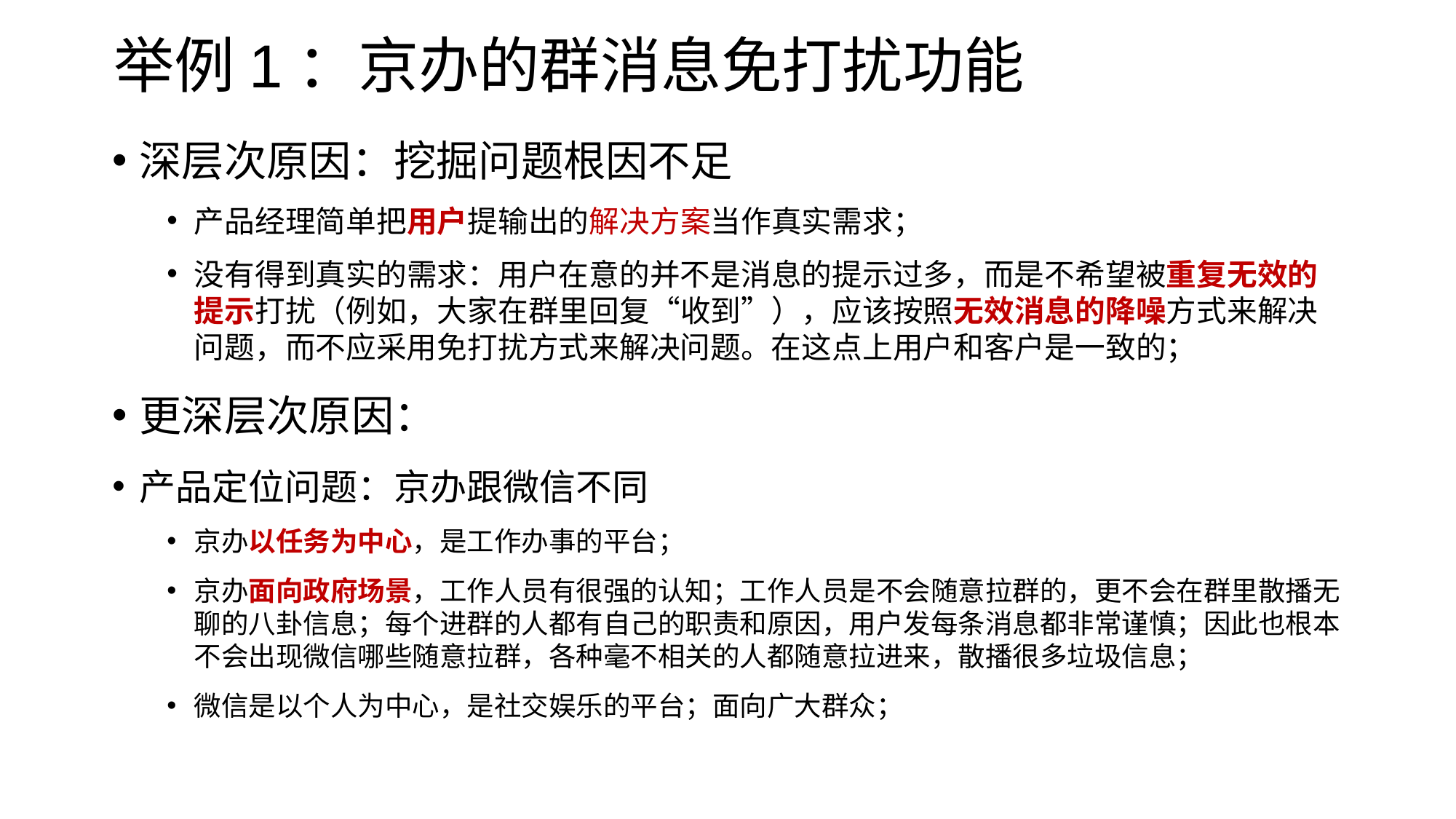

# 举例1：京办的群消息免打扰功能
深层次原因：挖掘问题根因不足
产品经理简单把用户提输出的解决方案当作真实需求；
没有得到真实的需求：用户在意的并不是消息的提示过多，而是不希望被重复无效的提示打扰（例如，大家在群里回复“收到”），应该按照无效消息的降噪方式来解决问题，而不应采用免打扰方式来解决问题。在这点上用户和客户是一致的；
更深层次原因：
产品定位问题：京办跟微信不同
京办以任务为中心，是工作办事的平台；
京办面向政府场景，工作人员有很强的认知；工作人员是不会随意拉群的，更不会在群里散播无聊的八卦信息；每个进群的人都有自己的职责和原因，用户发每条消息都非常谨慎；因此也根本不会出现微信哪些随意拉群，各种毫不相关的人都随意拉进来，散播很多垃圾信息；
微信是以个人为中心，是社交娱乐的平台；面向广大群众；